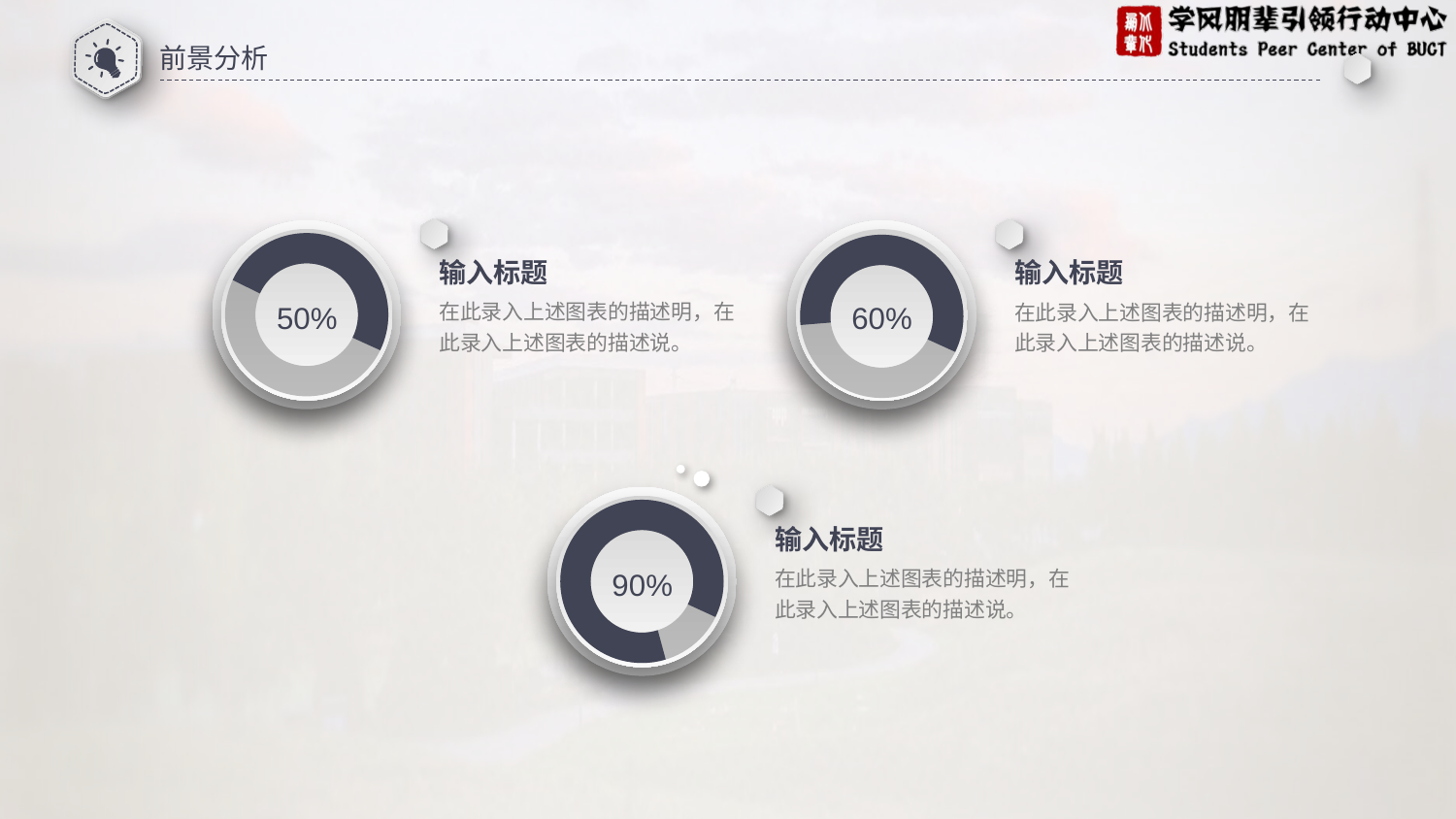

前景分析

输入标题

输入标题
在此录入上述图表的描述明，在此录入上述图表的描述说。
在此录入上述图表的描述明，在此录入上述图表的描述说。
50%
60%

输入标题
在此录入上述图表的描述明，在此录入上述图表的描述说。
90%